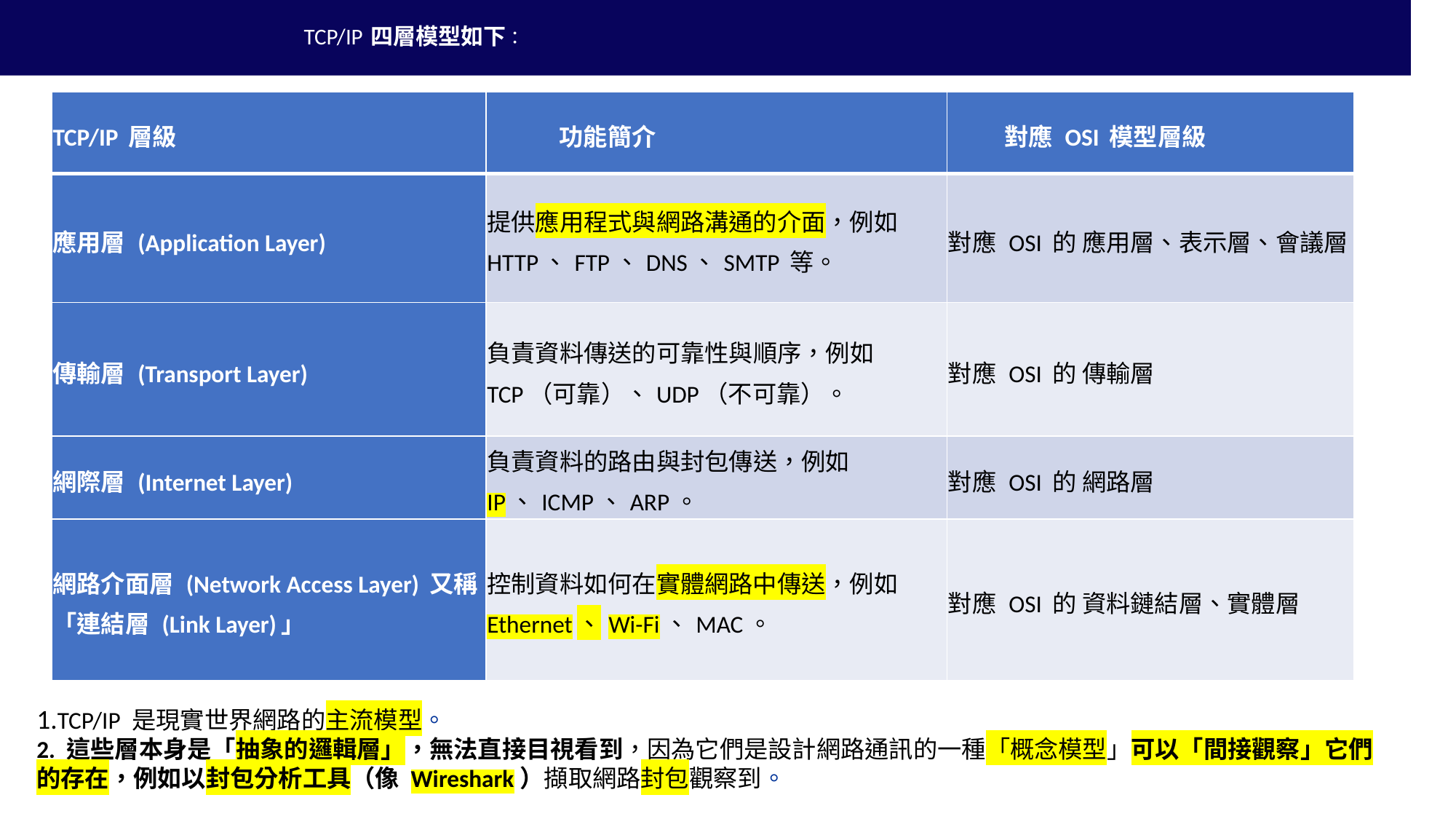

TCP/IP 四層模型如下：
| TCP/IP 層級 | 功能簡介 | 對應 OSI 模型層級 |
| --- | --- | --- |
| 應用層 (Application Layer) | 提供應用程式與網路溝通的介面，例如 HTTP、FTP、DNS、SMTP 等。 | 對應 OSI 的 應用層、表示層、會議層 |
| 傳輸層 (Transport Layer) | 負責資料傳送的可靠性與順序，例如 TCP（可靠）、UDP（不可靠）。 | 對應 OSI 的 傳輸層 |
| 網際層 (Internet Layer) | 負責資料的路由與封包傳送，例如 IP、ICMP、ARP。 | 對應 OSI 的 網路層 |
| 網路介面層 (Network Access Layer) 又稱「連結層 (Link Layer)」 | 控制資料如何在實體網路中傳送，例如 Ethernet、Wi-Fi、MAC。 | 對應 OSI 的 資料鏈結層、實體層 |
1.TCP/IP 是現實世界網路的主流模型。
2. 這些層本身是「抽象的邏輯層」，無法直接目視看到，因為它們是設計網路通訊的一種「概念模型」可以「間接觀察」它們的存在，例如以封包分析工具（像 Wireshark）擷取網路封包觀察到。